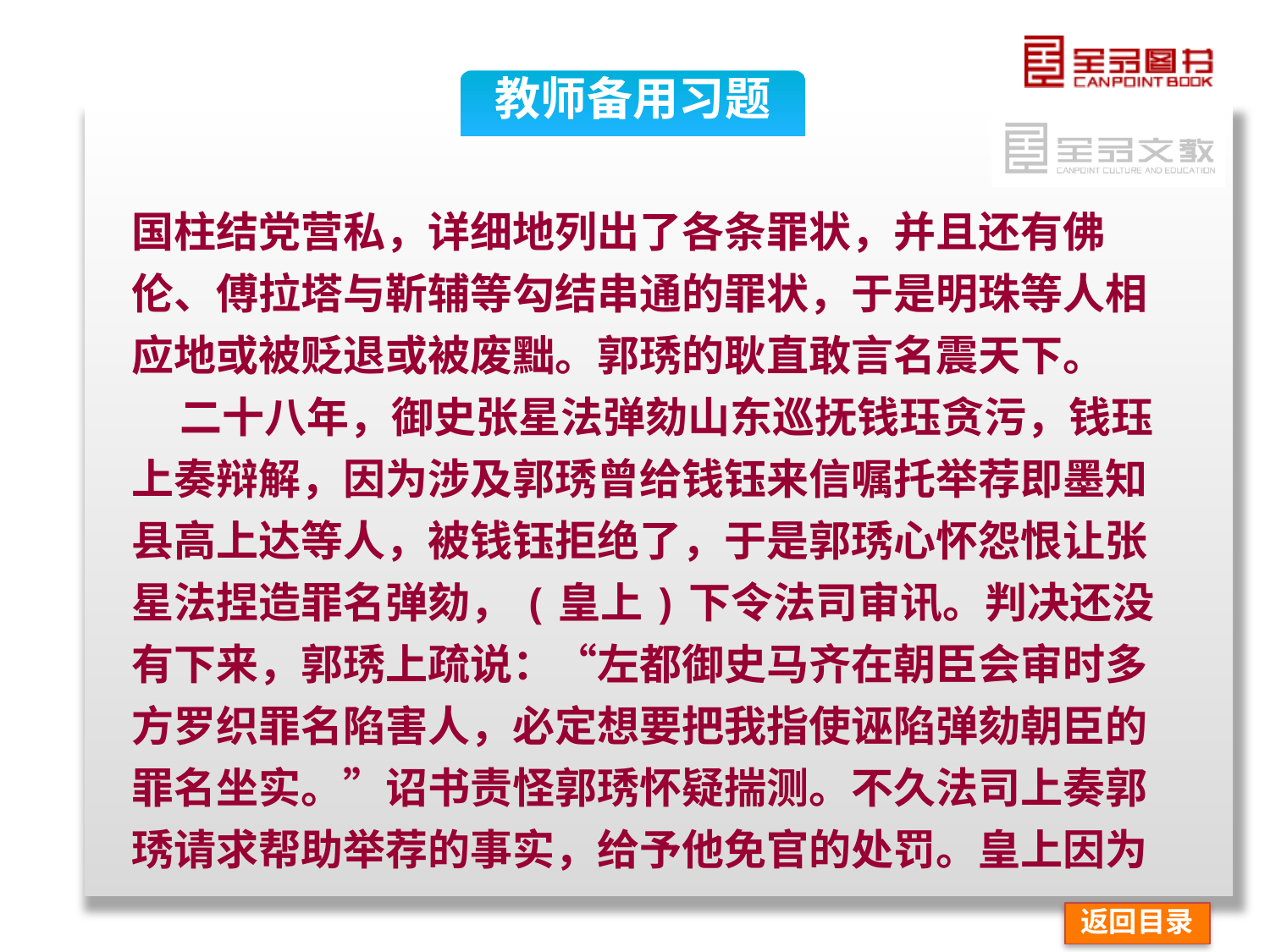

教师备用习题
国柱结党营私，详细地列出了各条罪状，并且还有佛伦、傅拉塔与靳辅等勾结串通的罪状，于是明珠等人相应地或被贬退或被废黜。郭琇的耿直敢言名震天下。
    二十八年，御史张星法弹劾山东巡抚钱珏贪污，钱珏上奏辩解，因为涉及郭琇曾给钱钰来信嘱托举荐即墨知县高上达等人，被钱钰拒绝了，于是郭琇心怀怨恨让张星法捏造罪名弹劾，(皇上)下令法司审讯。判决还没有下来，郭琇上疏说：“左都御史马齐在朝臣会审时多方罗织罪名陷害人，必定想要把我指使诬陷弹劾朝臣的罪名坐实。”诏书责怪郭琇怀疑揣测。不久法司上奏郭琇请求帮助举荐的事实，给予他免官的处罚。皇上因为

返回目录